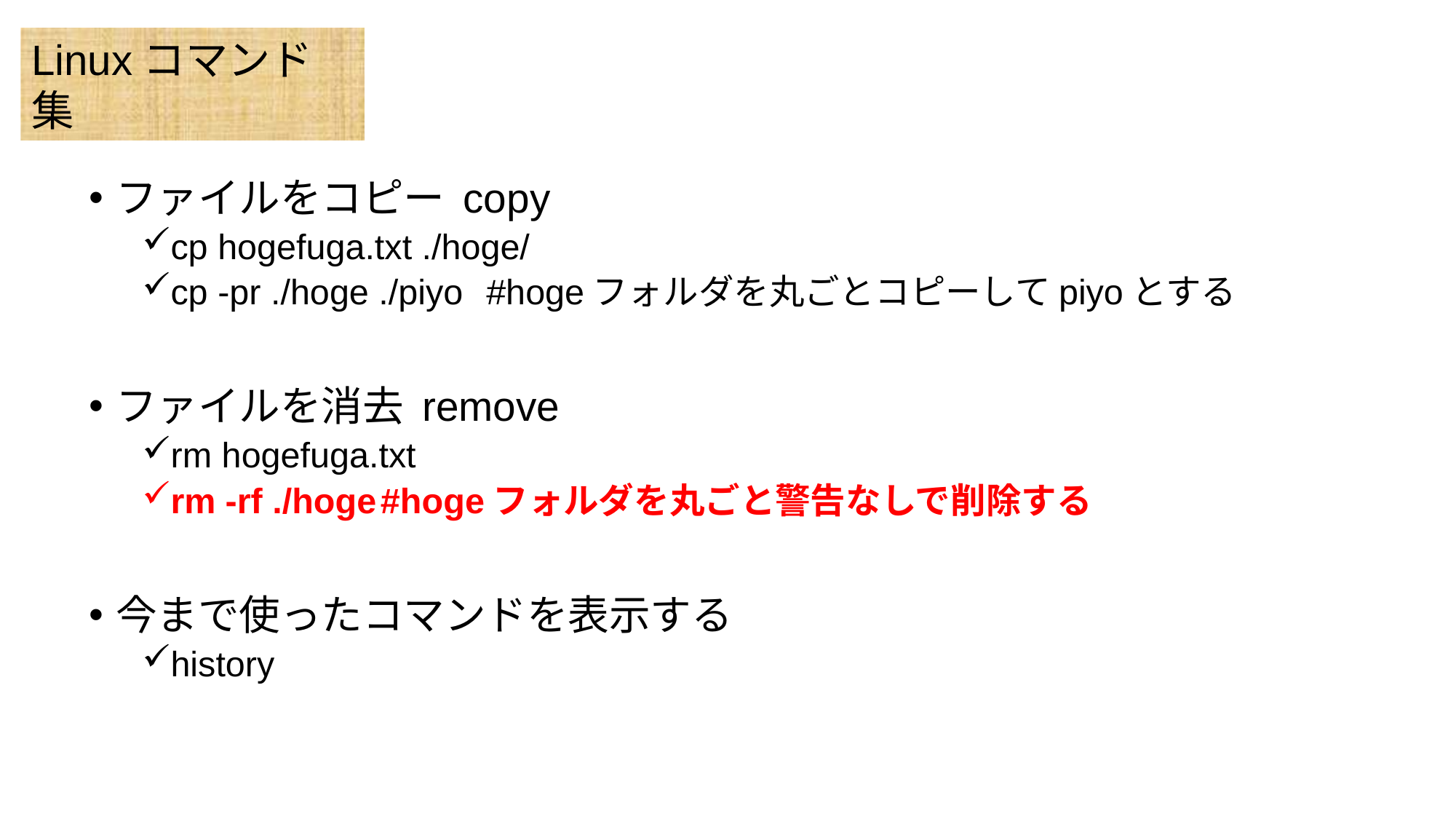

Linuxコマンド集
ファイルをコピー copy
cp hogefuga.txt ./hoge/
cp -pr ./hoge ./piyo	#hogeフォルダを丸ごとコピーしてpiyoとする

ファイルを消去 remove
rm hogefuga.txt
rm -rf ./hoge	#hogeフォルダを丸ごと警告なしで削除する

今まで使ったコマンドを表示する
history